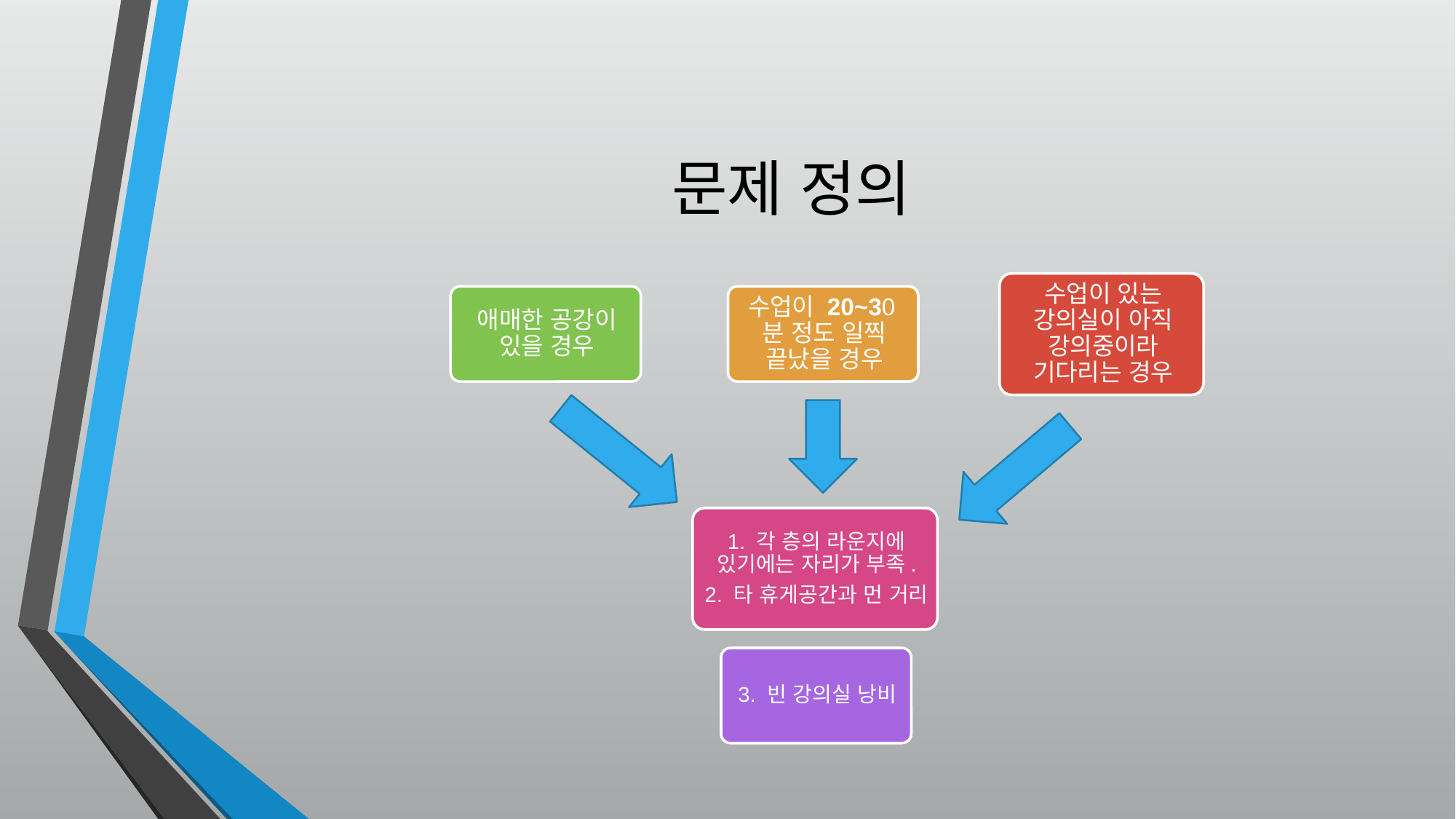

애매한 공강이 있을 경우
수업이 20~30분 정도 일찍 끝났을 경우
수업이 있는 강의실이 아직 강의중이라 기다리는 경우
1. 각 층의 라운지에 있기에는 자리가 부족.
2. 타 휴게공간과 먼 거리
3. 빈 강의실 낭비
# 문제 정의